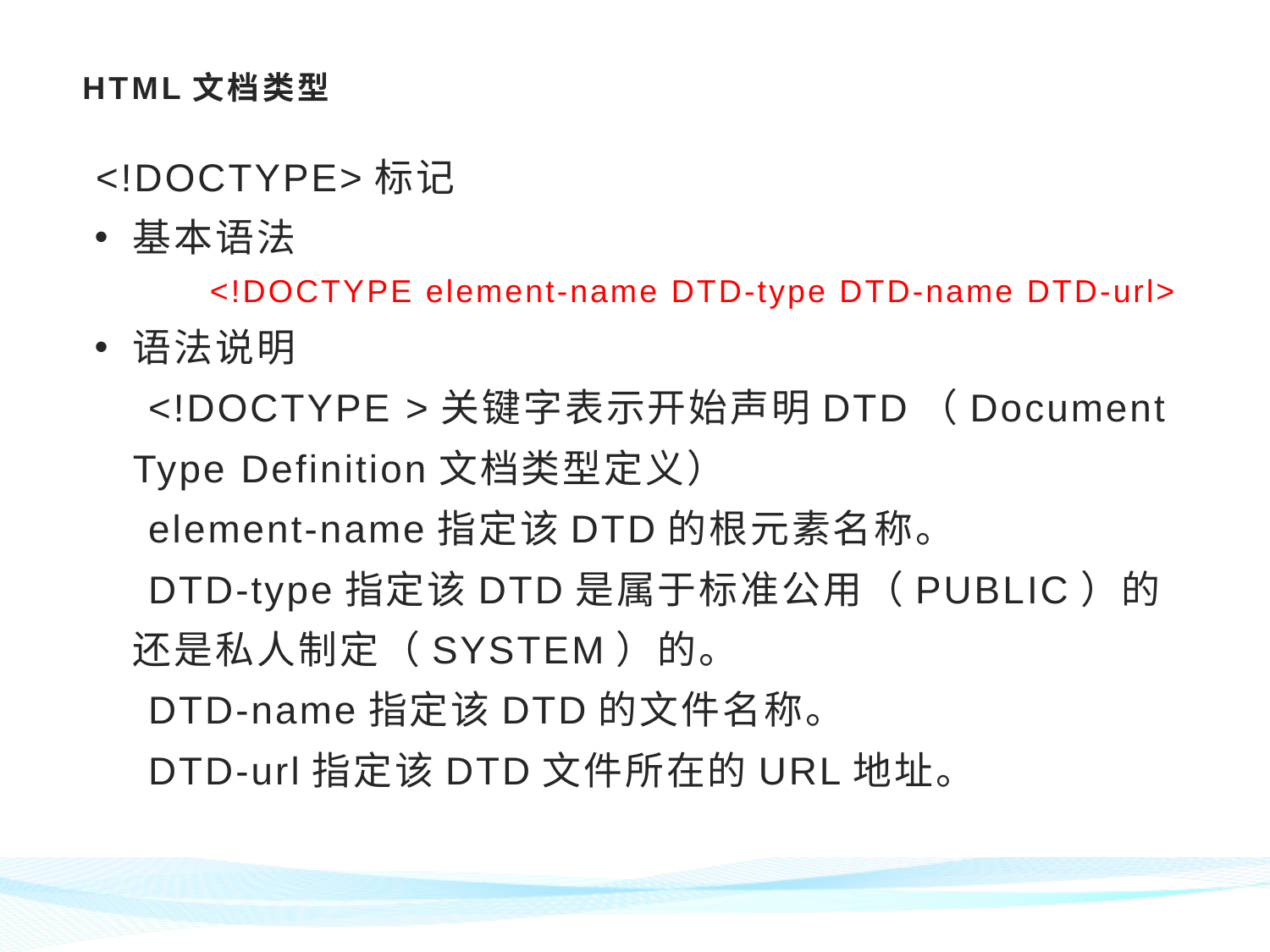

# HTML文档类型
 <!DOCTYPE>标记
基本语法
          <!DOCTYPE element-name DTD-type DTD-name DTD-url>
语法说明
    <!DOCTYPE >关键字表示开始声明DTD（Document Type Definition文档类型定义）
    element-name指定该DTD的根元素名称。
    DTD-type指定该DTD是属于标准公用（PUBLIC）的还是私人制定（SYSTEM）的。
    DTD-name指定该DTD的文件名称。
    DTD-url指定该DTD文件所在的URL地址。